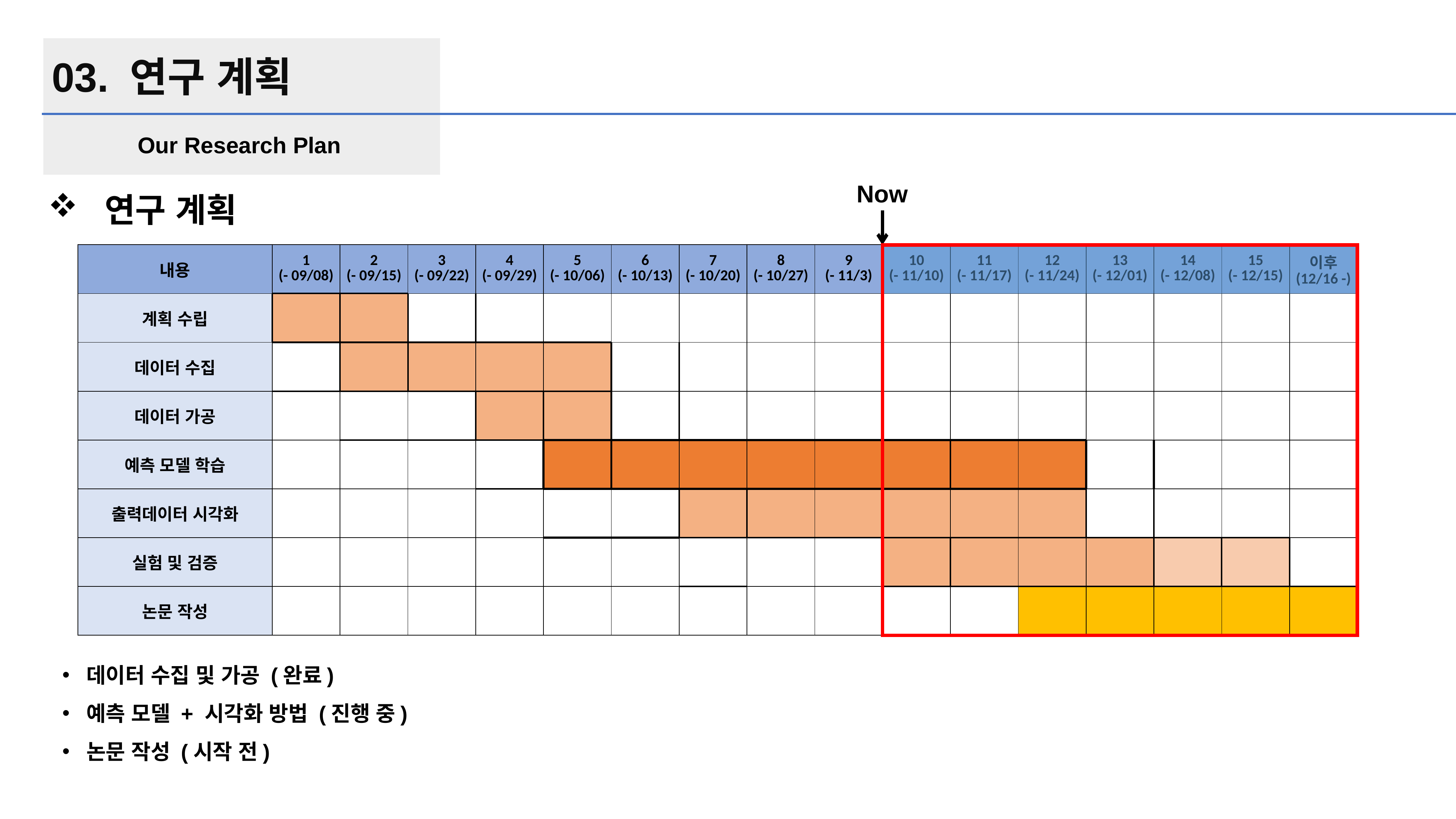

03. 연구 계획
Our Research Plan
Now
 연구 계획

 데이터 수집 및 가공 (완료)
 예측 모델 + 시각화 방법 (진행 중)
 논문 작성 (시작 전)
| 내용 | 1 (- 09/08) | 2 (- 09/15) | 3 (- 09/22) | 4 (- 09/29) | 5 (- 10/06) | 6 (- 10/13) | 7 (- 10/20) | 8 (- 10/27) | 9 (- 11/3) | 10 (- 11/10) | 11 (- 11/17) | 12 (- 11/24) | 13 (- 12/01) | 14 (- 12/08) | 15 (- 12/15) | 이후 (12/16 -) |
| --- | --- | --- | --- | --- | --- | --- | --- | --- | --- | --- | --- | --- | --- | --- | --- | --- |
| 계획 수립 |  |  |  |  |  |  |  |  |  |  |  |  |  |  |  |  |
| 데이터 수집 |  |  |  |  |  |  |  |  |  |  |  |  |  |  |  |  |
| 데이터 가공 |  |  |  |  |  |  |  |  |  |  |  |  |  |  |  |  |
| 예측 모델 학습 |  |  |  |  |  |  |  |  |  |  |  |  |  |  |  |  |
| 출력데이터 시각화 |  |  |  |  |  |  |  |  |  |  |  |  |  |  |  |  |
| 실험 및 검증 |  |  |  |  |  |  |  |  |  |  |  |  |  |  |  |  |
| 논문 작성 |  |  |  |  |  |  |  |  |  |  |  |  |  |  |  |  |